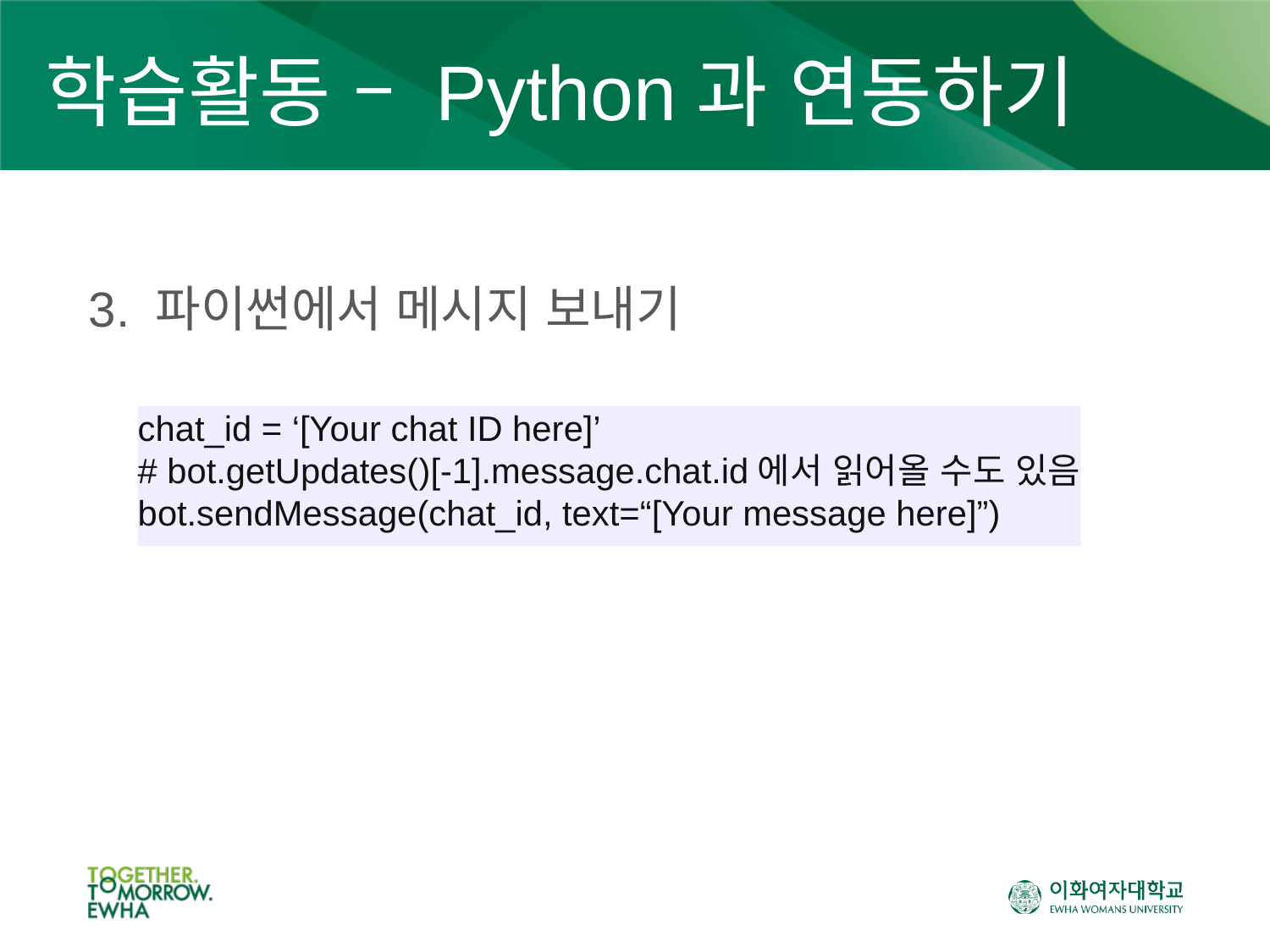

# 학습활동 – Python과 연동하기
3. 파이썬에서 메시지 보내기
chat_id = ‘[Your chat ID here]’
# bot.getUpdates()[-1].message.chat.id에서 읽어올 수도 있음
bot.sendMessage(chat_id, text=“[Your message here]”)